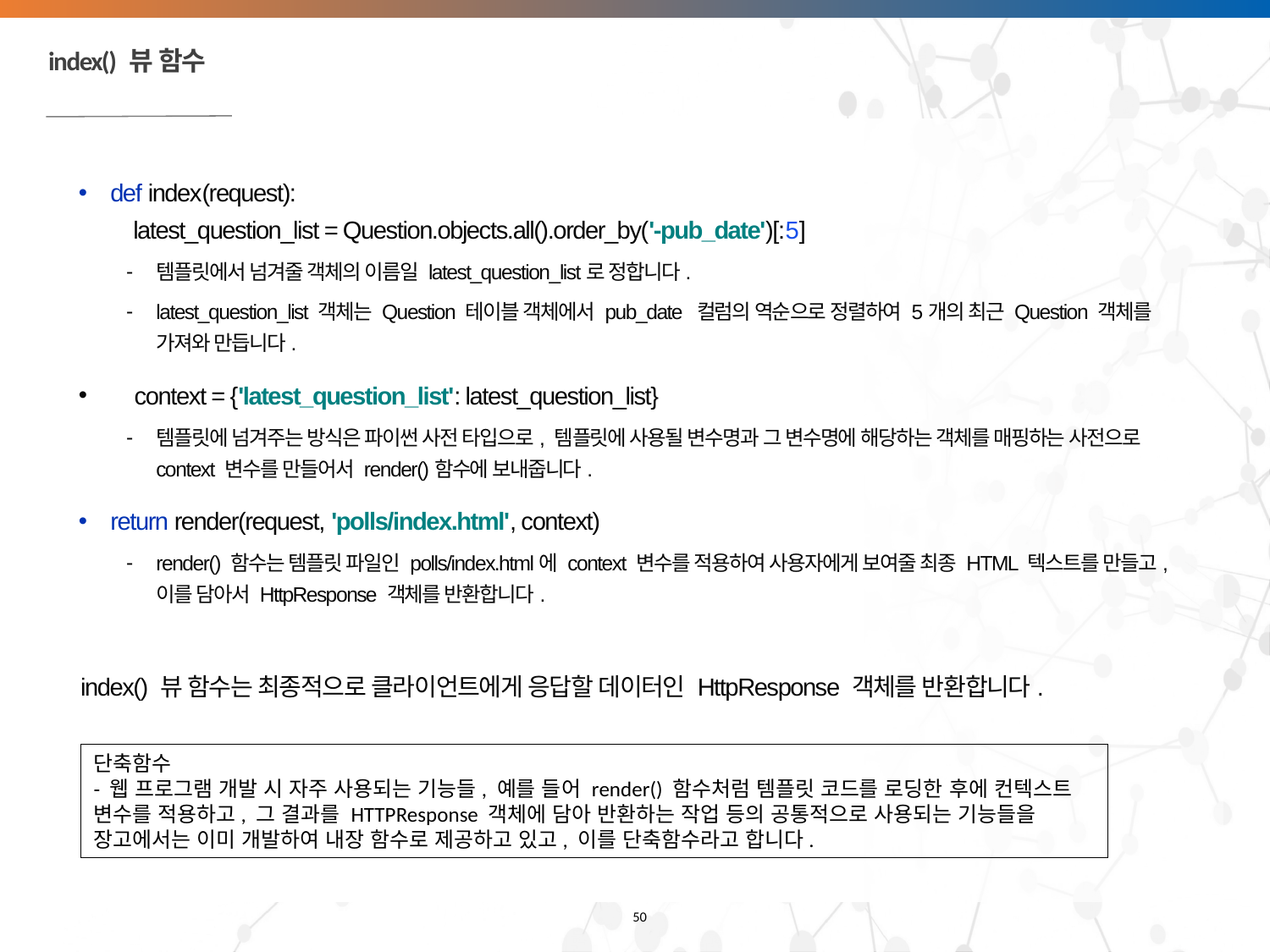

# index() 뷰 함수

def index(request):
    latest_question_list = Question.objects.all().order_by('-pub_date')[:5]
템플릿에서 넘겨줄 객체의 이름일 latest_question_list로 정합니다.
latest_question_list 객체는 Question 테이블 객체에서 pub_date  컬럼의 역순으로 정렬하여 5개의 최근 Question 객체를 가져와 만듭니다.
    context = {'latest_question_list': latest_question_list}
템플릿에 넘겨주는 방식은 파이썬 사전 타입으로, 템플릿에 사용될 변수명과 그 변수명에 해당하는 객체를 매핑하는 사전으로 context 변수를 만들어서 render()함수에 보내줍니다.
return render(request, 'polls/index.html', context)
render() 함수는 템플릿 파일인 polls/index.html에 context 변수를 적용하여 사용자에게 보여줄 최종 HTML 텍스트를 만들고, 이를 담아서 HttpResponse 객체를 반환합니다.

index() 뷰 함수는 최종적으로 클라이언트에게 응답할 데이터인 HttpResponse 객체를 반환합니다.
단축함수
- 웹 프로그램 개발 시 자주 사용되는 기능들, 예를 들어 render() 함수처럼 템플릿 코드를 로딩한 후에 컨텍스트 변수를 적용하고, 그 결과를 HTTPResponse 객체에 담아 반환하는 작업 등의 공통적으로 사용되는 기능들을 장고에서는 이미 개발하여 내장 함수로 제공하고 있고, 이를 단축함수라고 합니다.
50